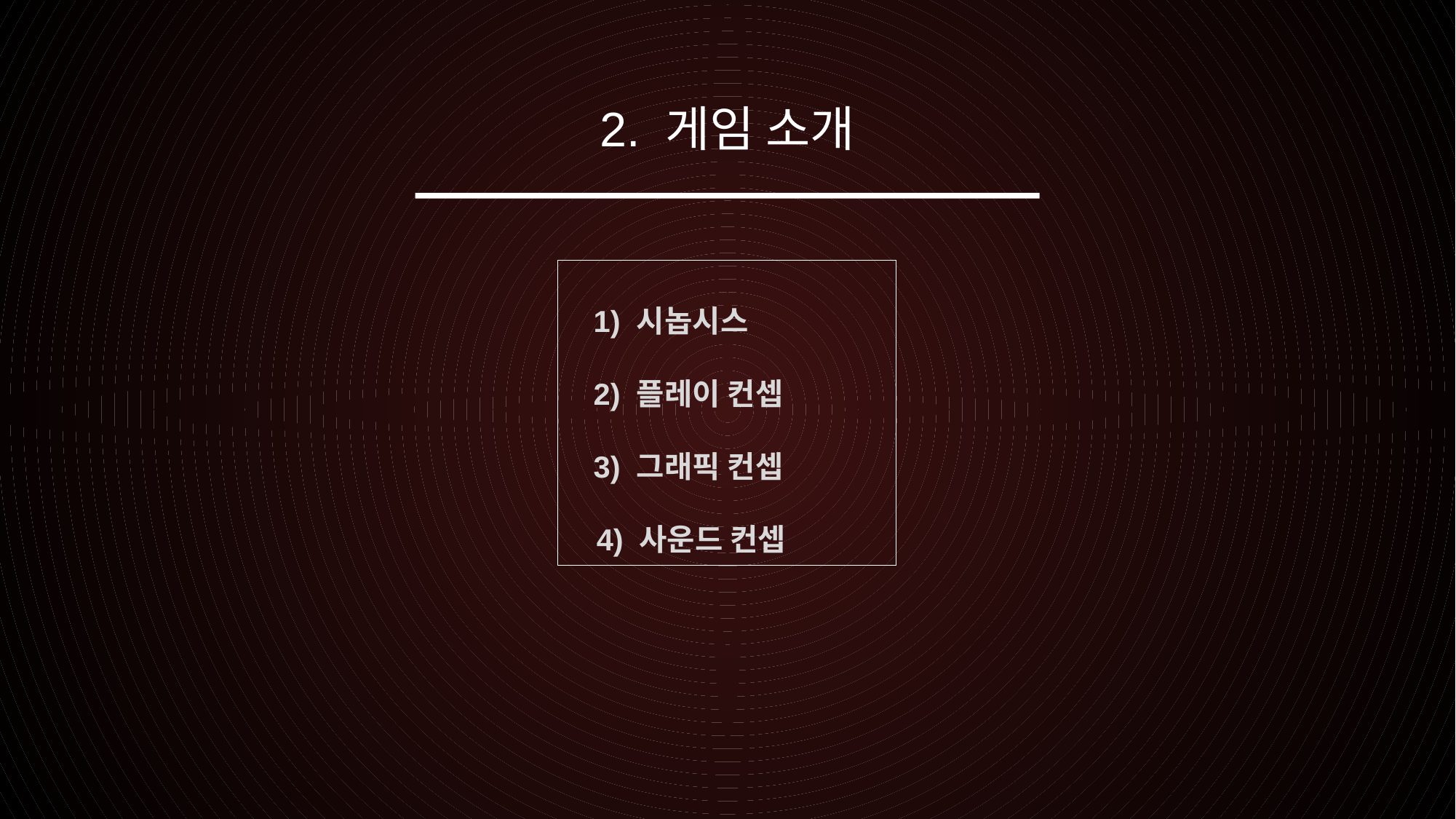

2. 게임 소개

   1) 시놉시스
   2) 플레이 컨셉
   3) 그래픽 컨셉
   4) 사운드 컨셉